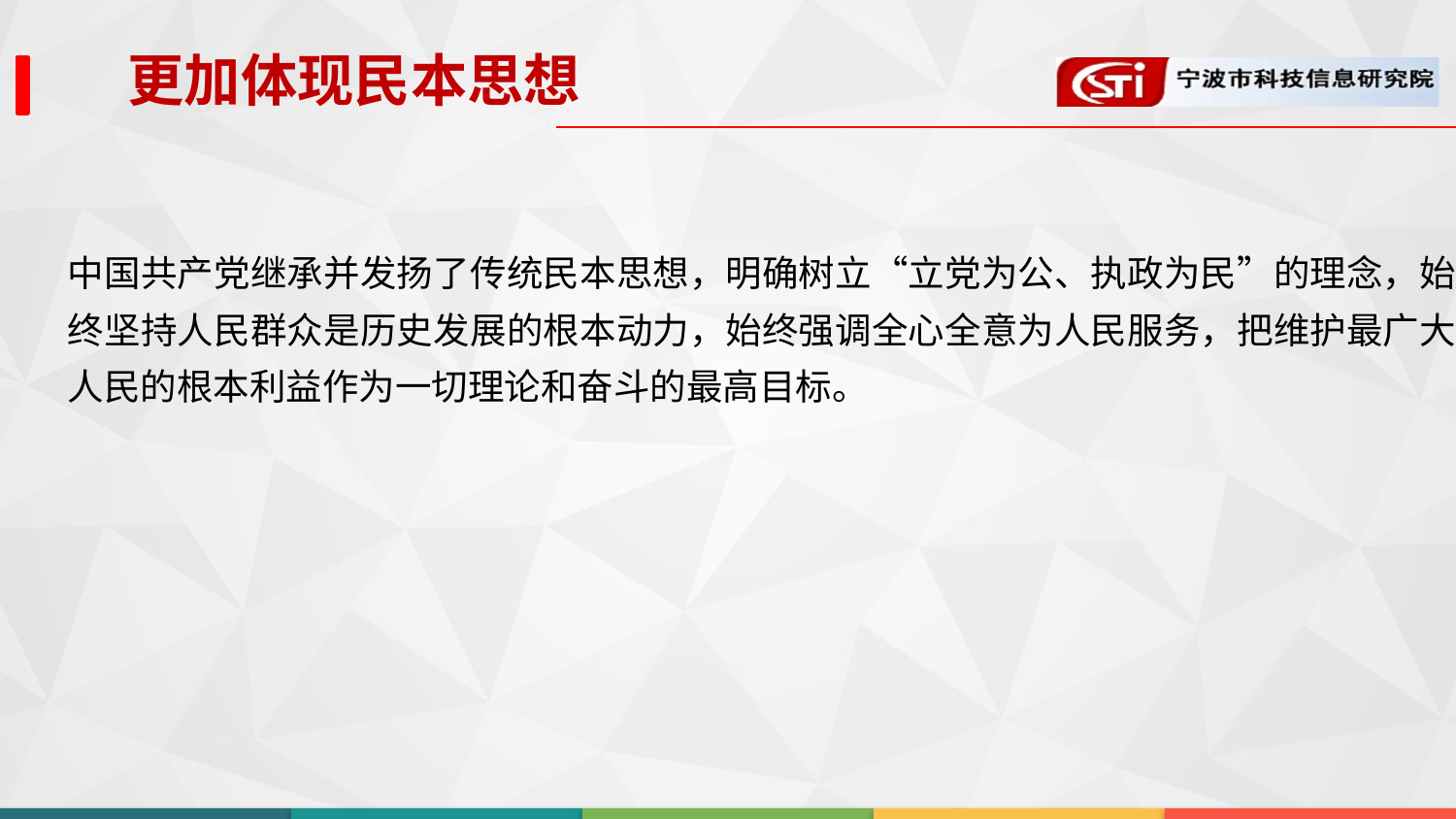

更加体现民本思想

中国共产党继承并发扬了传统民本思想，明确树立“立党为公、执政为民”的理念，始终坚持人民群众是历史发展的根本动力，始终强调全心全意为人民服务，把维护最广大人民的根本利益作为一切理论和奋斗的最高目标。